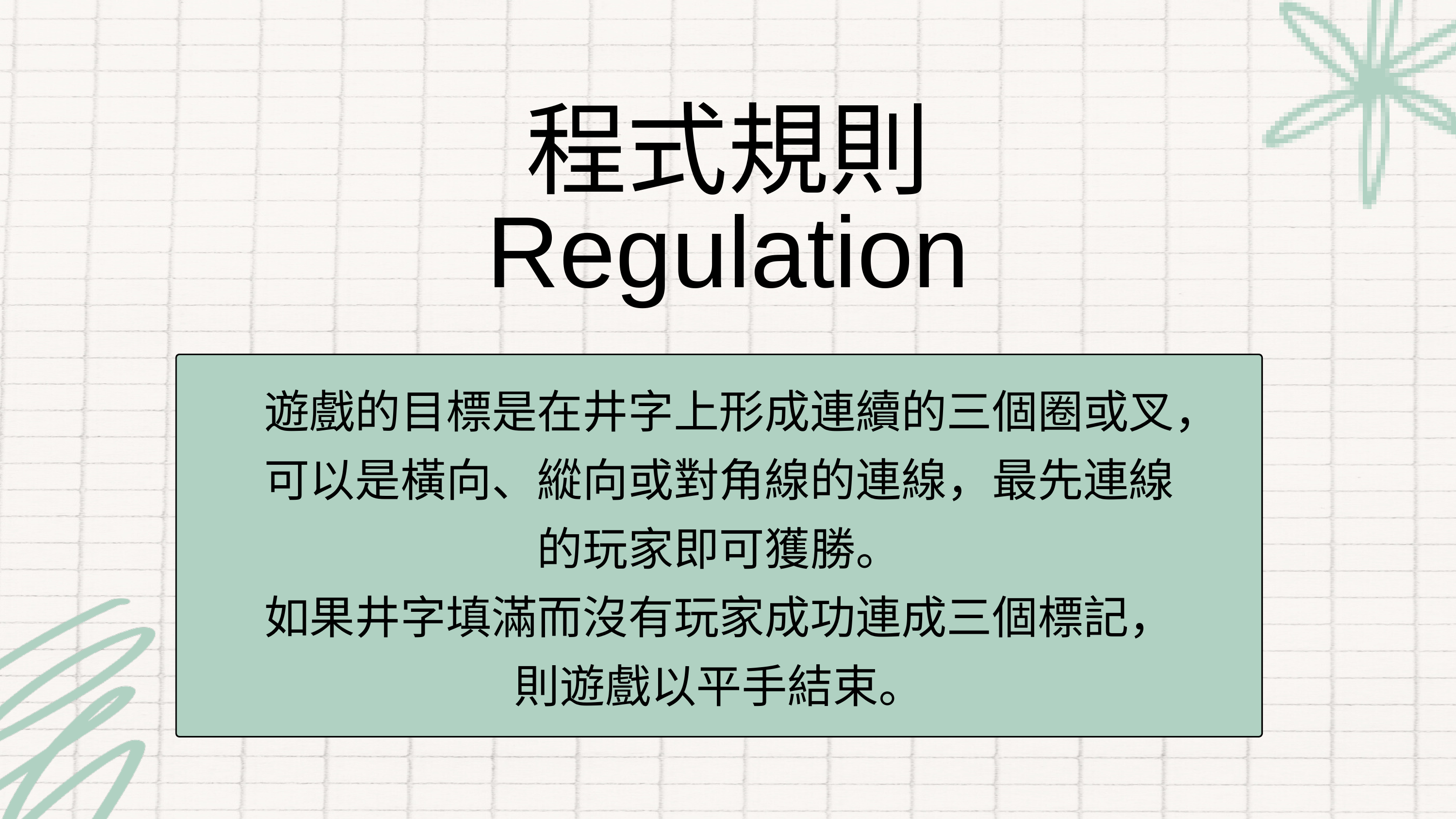

程式規則 Regulation

遊戲的目標是在井字上形成連續的三個圈或叉，可以是橫向、縱向或對角線的連線，最先連線的玩家即可獲勝。
如果井字填滿而沒有玩家成功連成三個標記，則遊戲以平手結束。